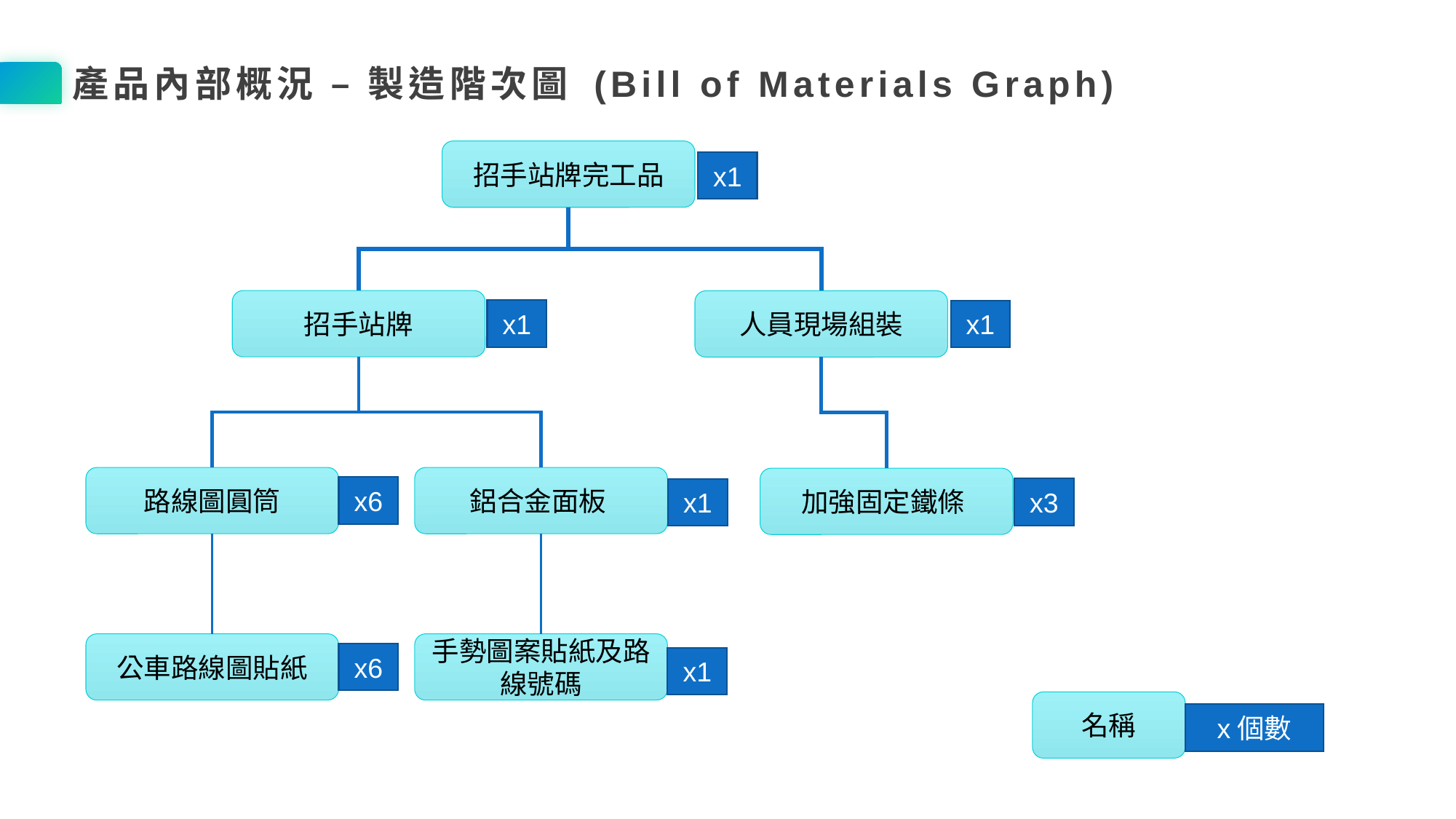

產品內部概況 – 製造階次圖 (Bill of Materials Graph)
招手站牌完工品
x1
招手站牌
人員現場組裝
x1
x1
鋁合金面板
路線圖圓筒
加強固定鐵條
x6
x3
x1
公車路線圖貼紙
手勢圖案貼紙及路線號碼
x6
x1
名稱
x個數